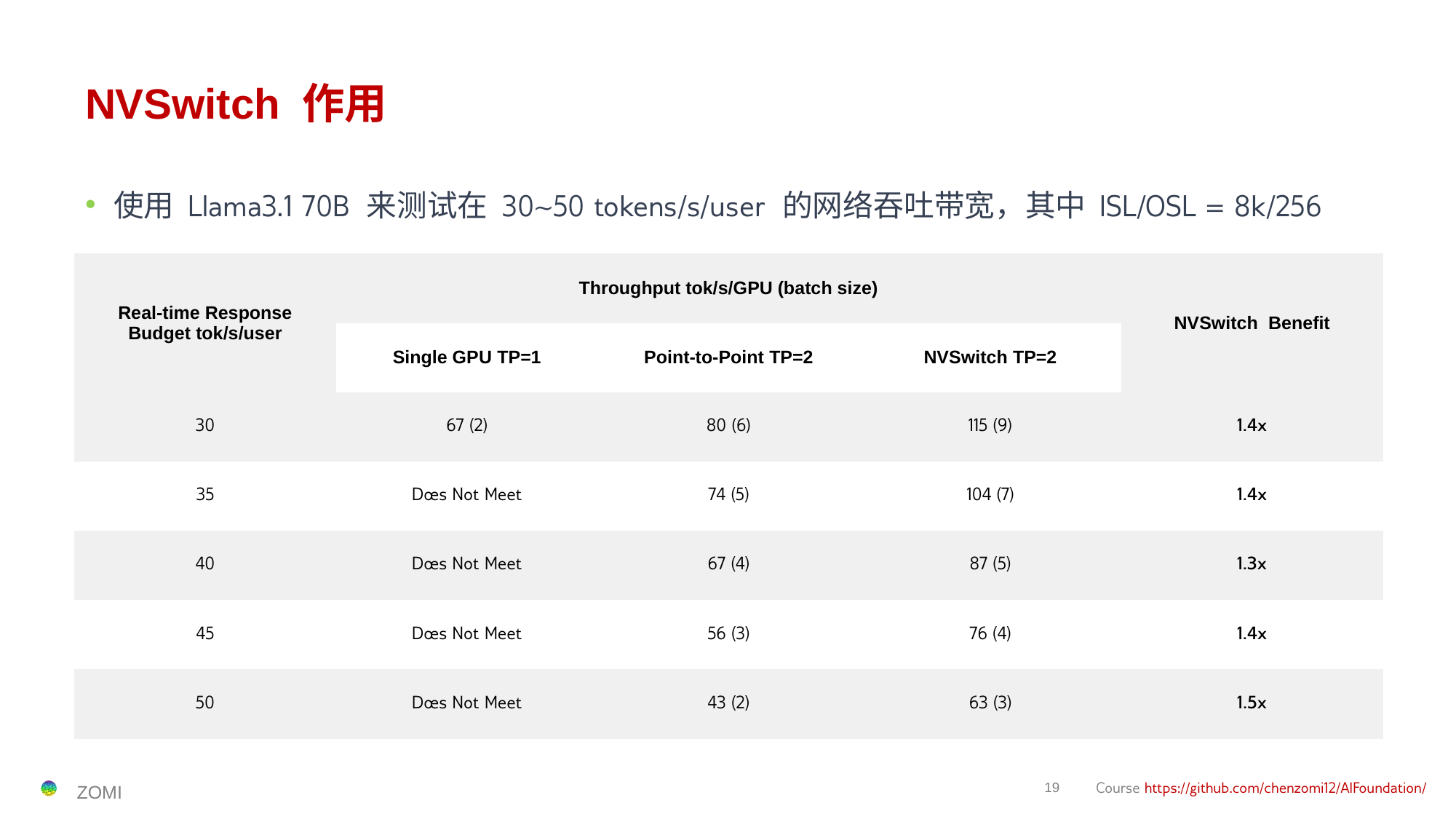

# NVSwitch 作用
使用 Llama3.1 70B 来测试在 30~50 tokens/s/user 的网络吞吐带宽，其中 ISL/OSL = 8k/256
| Real-time Response Budget tok/s/user | Throughput tok/s/GPU (batch size) |  |  | NVSwitch  Benefit |
| --- | --- | --- | --- | --- |
|  | Single GPU TP=1 | Point-to-Point TP=2 | NVSwitch TP=2 |  |
| 30 | 67 (2) | 80 (6) | 115 (9) | 1.4x |
| 35 | Does Not Meet | 74 (5) | 104 (7) | 1.4x |
| 40 | Does Not Meet | 67 (4) | 87 (5) | 1.3x |
| 45 | Does Not Meet | 56 (3) | 76 (4) | 1.4x |
| 50 | Does Not Meet | 43 (2) | 63 (3) | 1.5x |